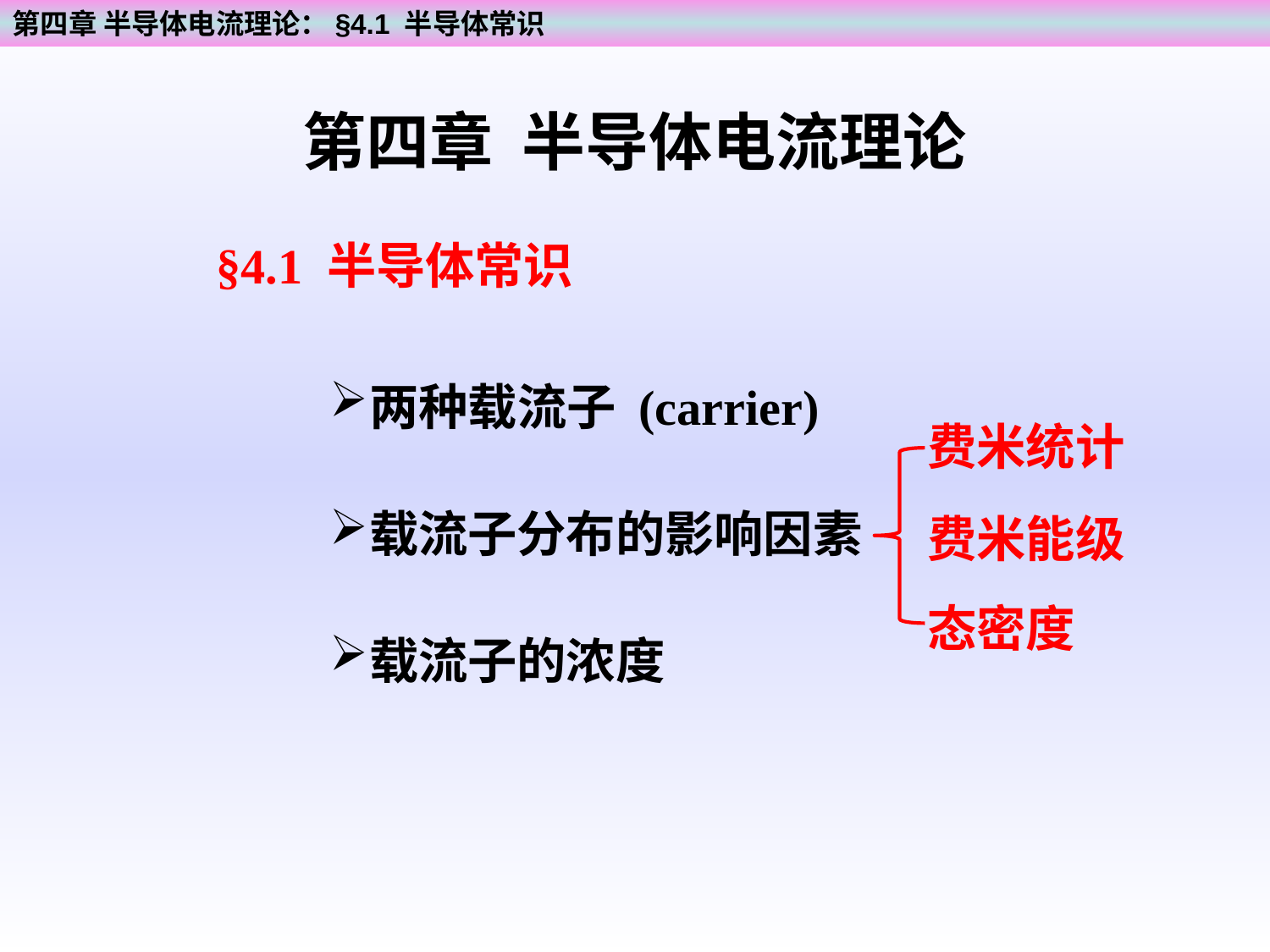

第四章 半导体电流理论：§4.1 半导体常识
第四章  半导体电流理论
§4.1 半导体常识
两种载流子 (carrier)
费米统计

载流子分布的影响因素
费米能级
态密度
载流子的浓度